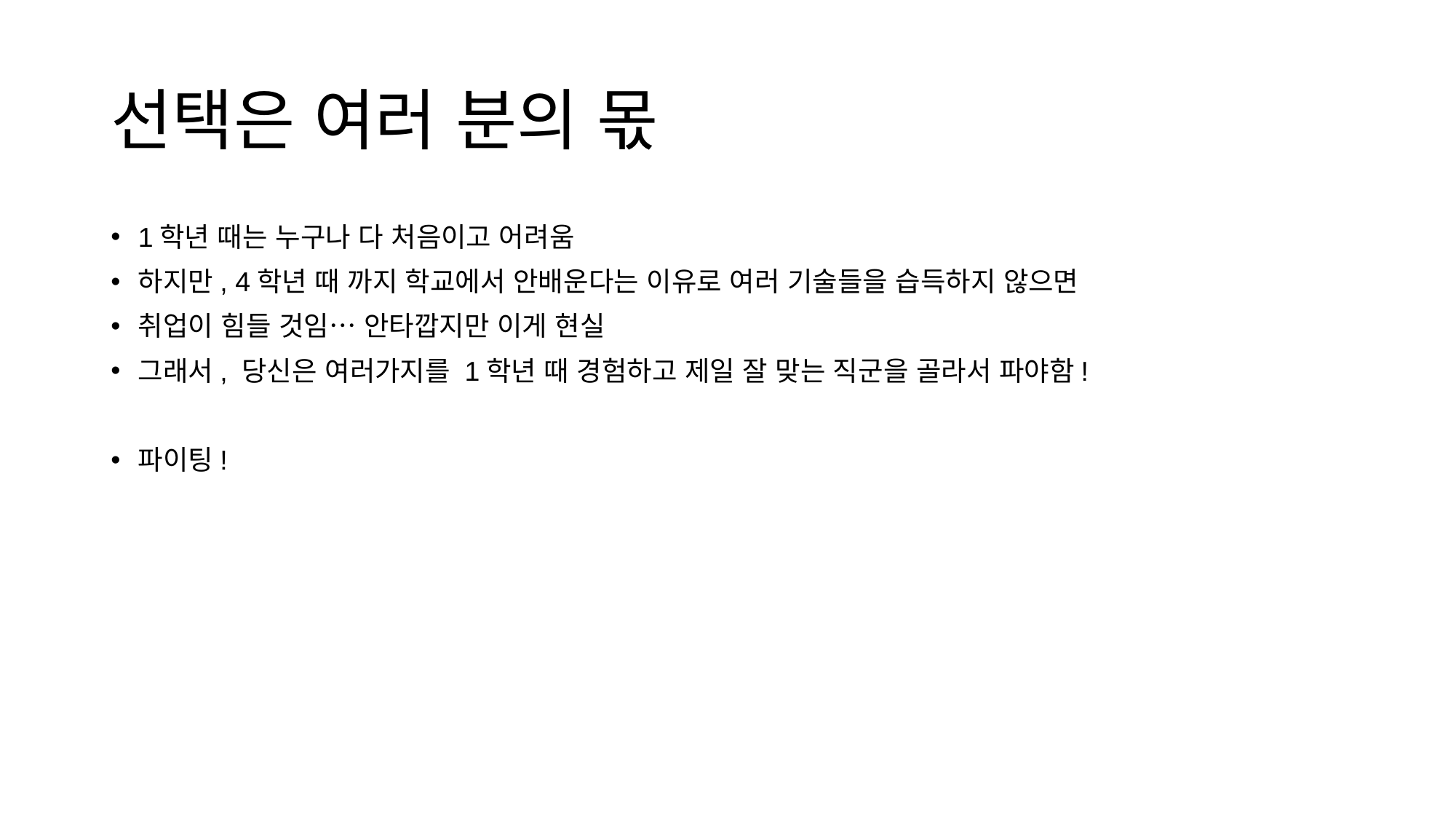

# 선택은 여러 분의 몫
1학년 때는 누구나 다 처음이고 어려움
하지만, 4학년 때 까지 학교에서 안배운다는 이유로 여러 기술들을 습득하지 않으면
취업이 힘들 것임… 안타깝지만 이게 현실
그래서, 당신은 여러가지를 1학년 때 경험하고 제일 잘 맞는 직군을 골라서 파야함!

파이팅!